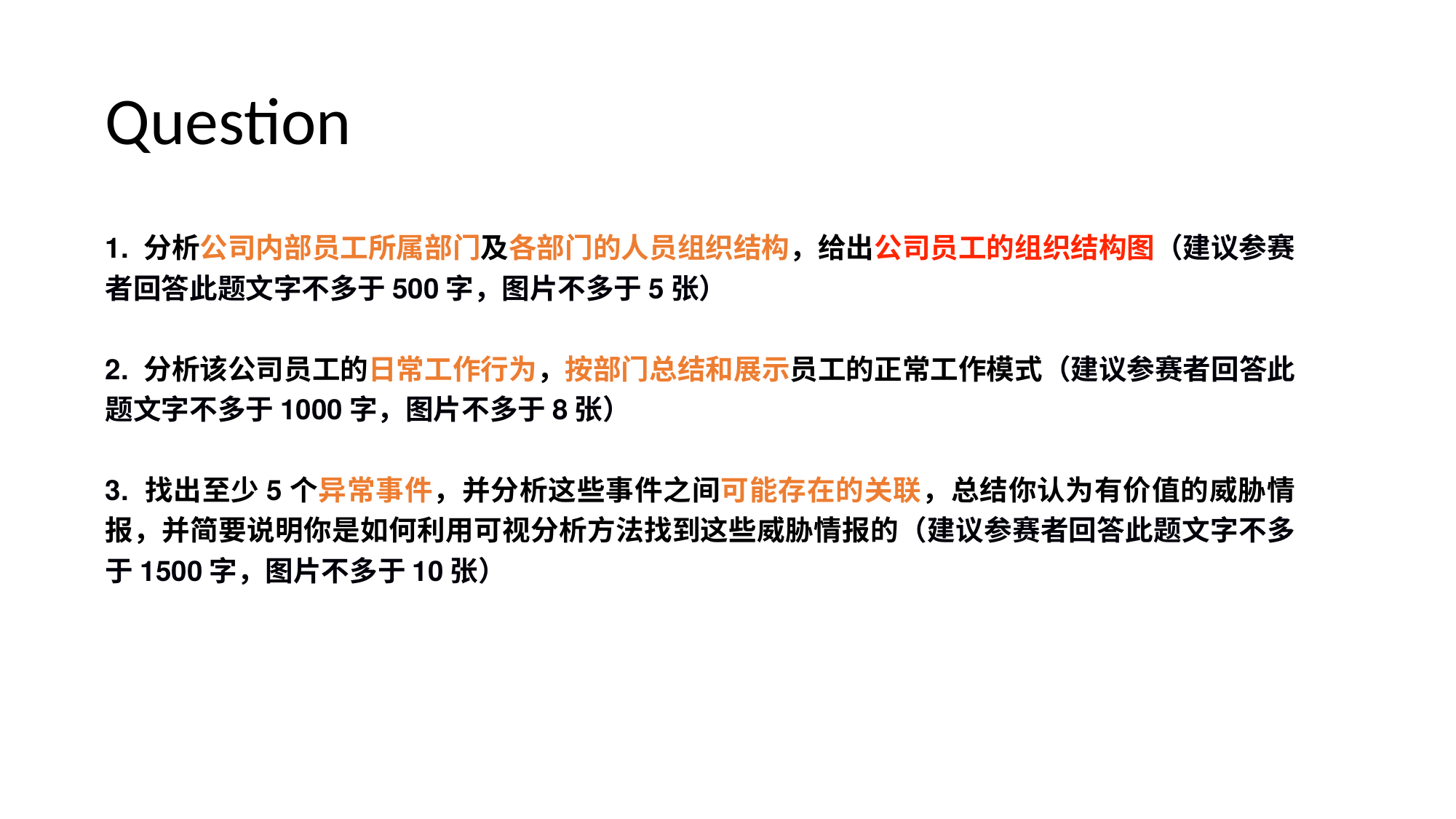

# Question
1. 分析公司内部员工所属部门及各部门的人员组织结构，给出公司员工的组织结构图（建议参赛者回答此题文字不多于500字，图片不多于5张）

2. 分析该公司员工的日常工作行为，按部门总结和展示员工的正常工作模式（建议参赛者回答此题文字不多于1000字，图片不多于8张）

3. 找出至少5个异常事件，并分析这些事件之间可能存在的关联，总结你认为有价值的威胁情报，并简要说明你是如何利用可视分析方法找到这些威胁情报的（建议参赛者回答此题文字不多于1500字，图片不多于10张）